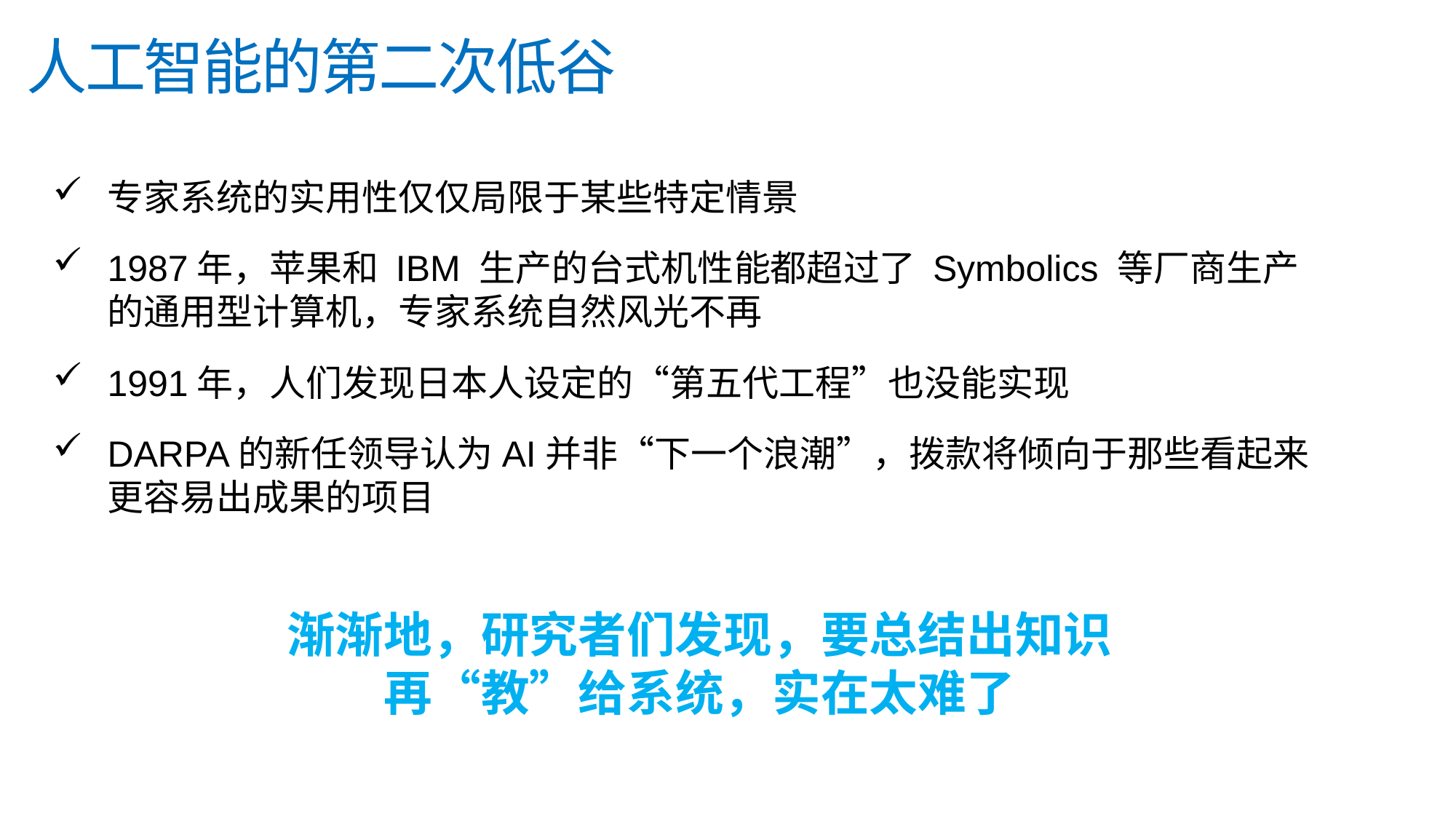

人工智能的第二次低谷
专家系统的实用性仅仅局限于某些特定情景
1987年，苹果和 IBM 生产的台式机性能都超过了 Symbolics 等厂商生产的通用型计算机，专家系统自然风光不再
1991年，人们发现日本人设定的“第五代工程”也没能实现
DARPA的新任领导认为AI并非“下一个浪潮”，拨款将倾向于那些看起来更容易出成果的项目

渐渐地，研究者们发现，要总结出知识再“教”给系统，实在太难了